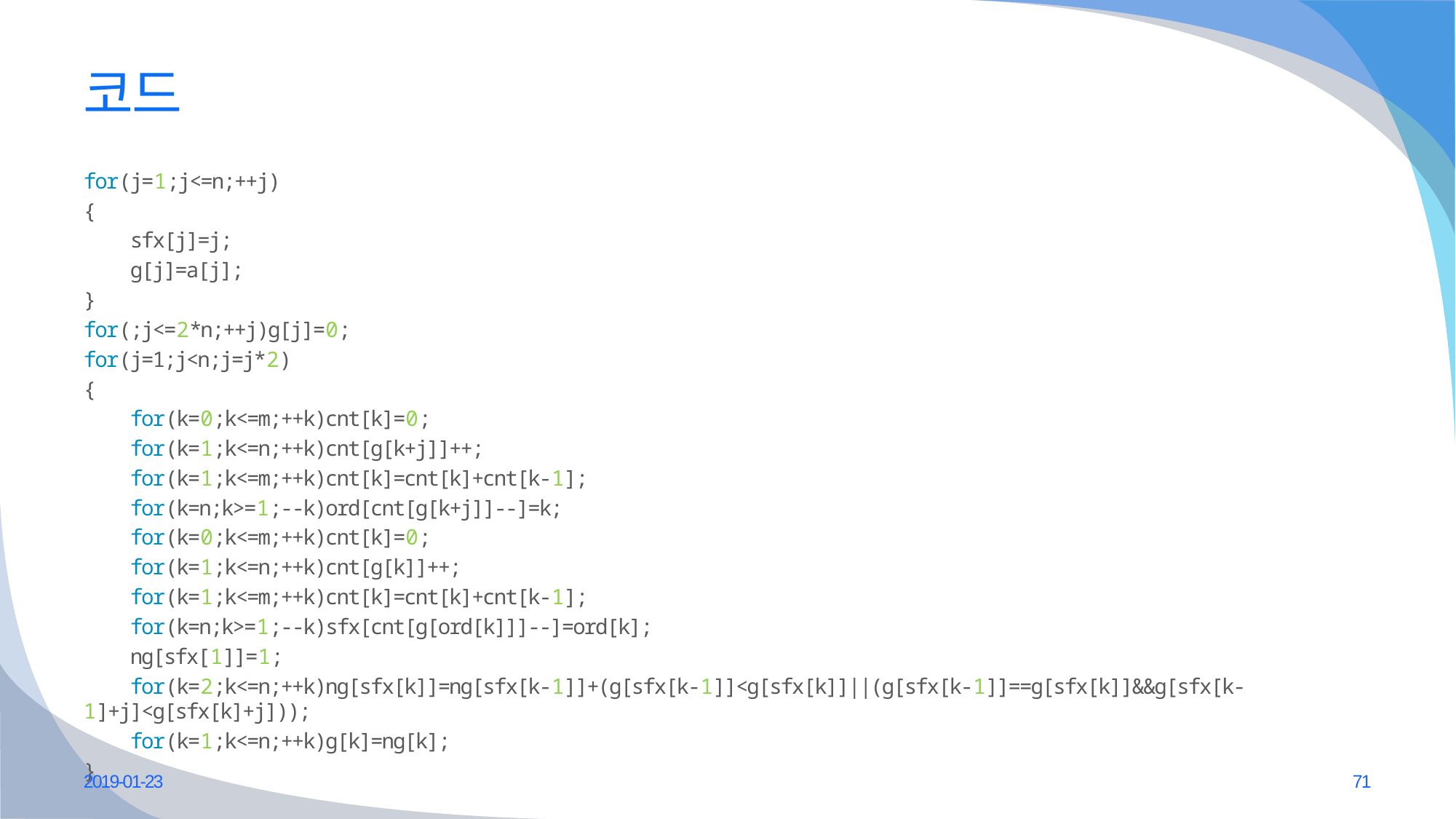

# 코드
for(j=1;j<=n;++j)
{
    sfx[j]=j;
    g[j]=a[j];
}
for(;j<=2*n;++j)g[j]=0;
for(j=1;j<n;j=j*2)
{
    for(k=0;k<=m;++k)cnt[k]=0;
    for(k=1;k<=n;++k)cnt[g[k+j]]++;
    for(k=1;k<=m;++k)cnt[k]=cnt[k]+cnt[k-1];
    for(k=n;k>=1;--k)ord[cnt[g[k+j]]--]=k;
    for(k=0;k<=m;++k)cnt[k]=0;
    for(k=1;k<=n;++k)cnt[g[k]]++;
    for(k=1;k<=m;++k)cnt[k]=cnt[k]+cnt[k-1];
    for(k=n;k>=1;--k)sfx[cnt[g[ord[k]]]--]=ord[k];
    ng[sfx[1]]=1;
    for(k=2;k<=n;++k)ng[sfx[k]]=ng[sfx[k-1]]+(g[sfx[k-1]]<g[sfx[k]]||(g[sfx[k-1]]==g[sfx[k]]&&g[sfx[k-1]+j]<g[sfx[k]+j]));
    for(k=1;k<=n;++k)g[k]=ng[k];
}
2019-01-23
71